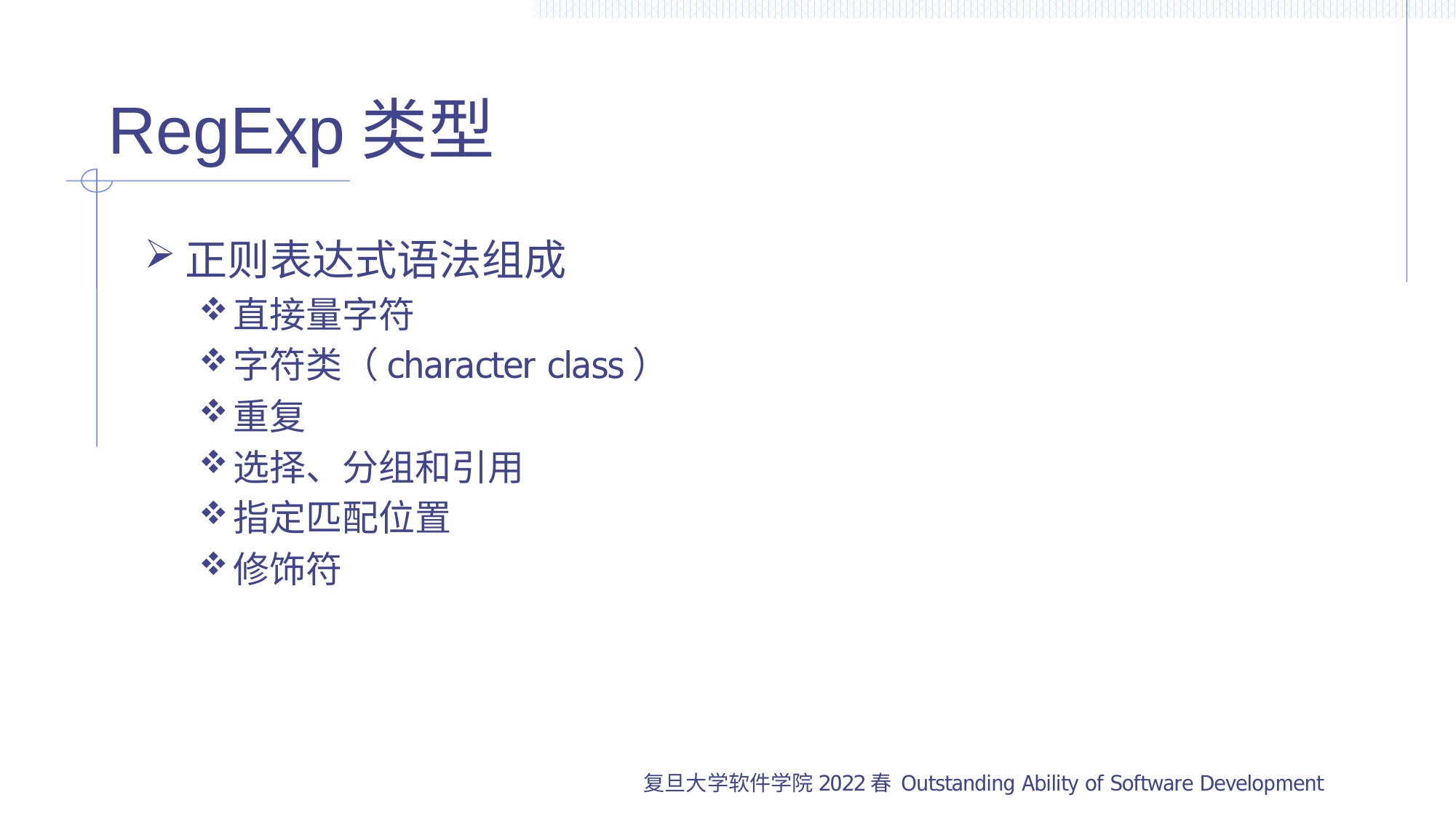

# RegExp类型
正则表达式语法组成
直接量字符
字符类（character class）
重复
选择、分组和引用
指定匹配位置
修饰符